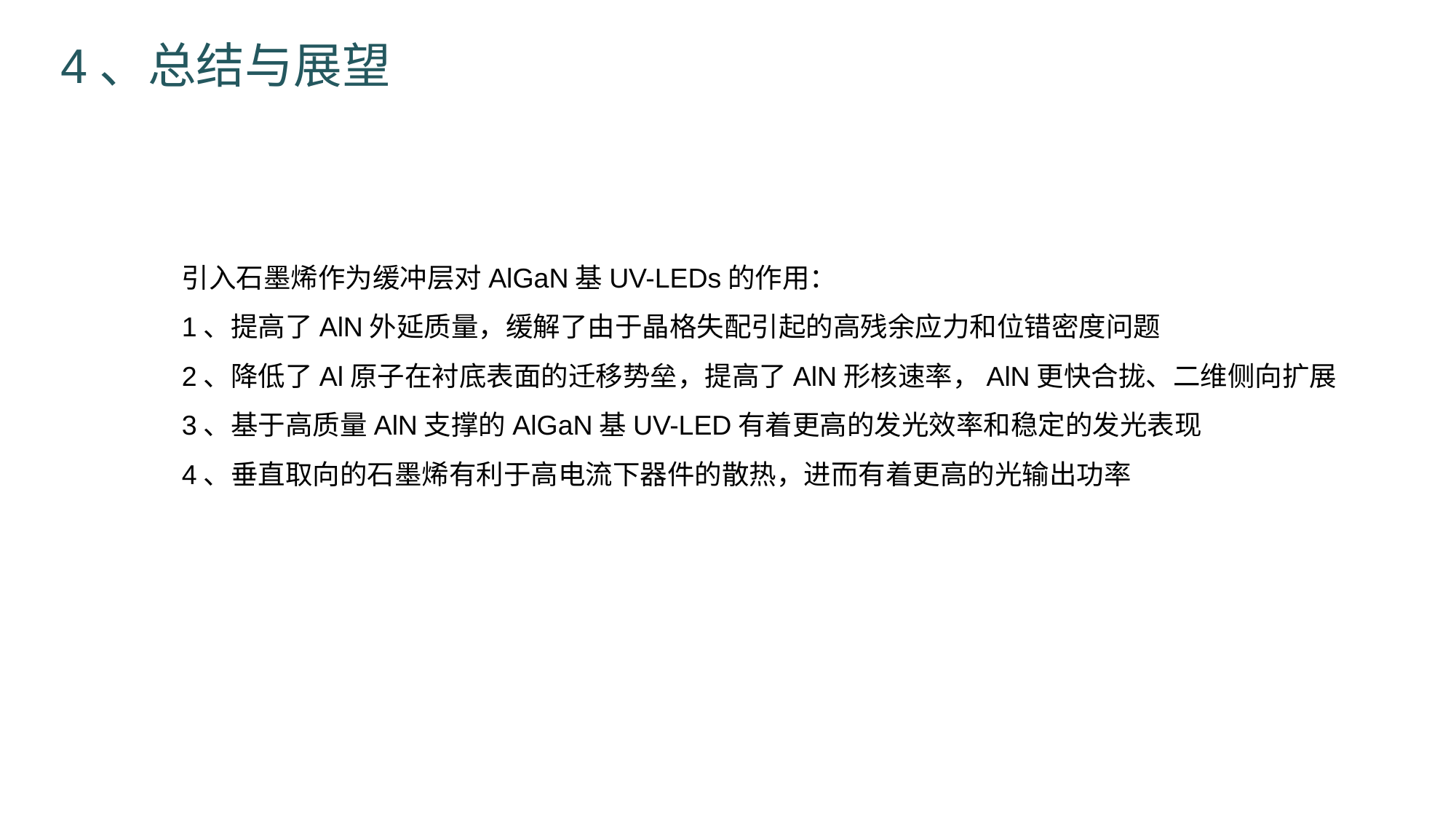

4、总结与展望
引入石墨烯作为缓冲层对AlGaN基UV-LEDs的作用：
1、提高了AlN外延质量，缓解了由于晶格失配引起的高残余应力和位错密度问题
2、降低了Al原子在衬底表面的迁移势垒，提高了AlN形核速率，AlN更快合拢、二维侧向扩展
3、基于高质量AlN支撑的AlGaN基UV-LED有着更高的发光效率和稳定的发光表现
4、垂直取向的石墨烯有利于高电流下器件的散热，进而有着更高的光输出功率